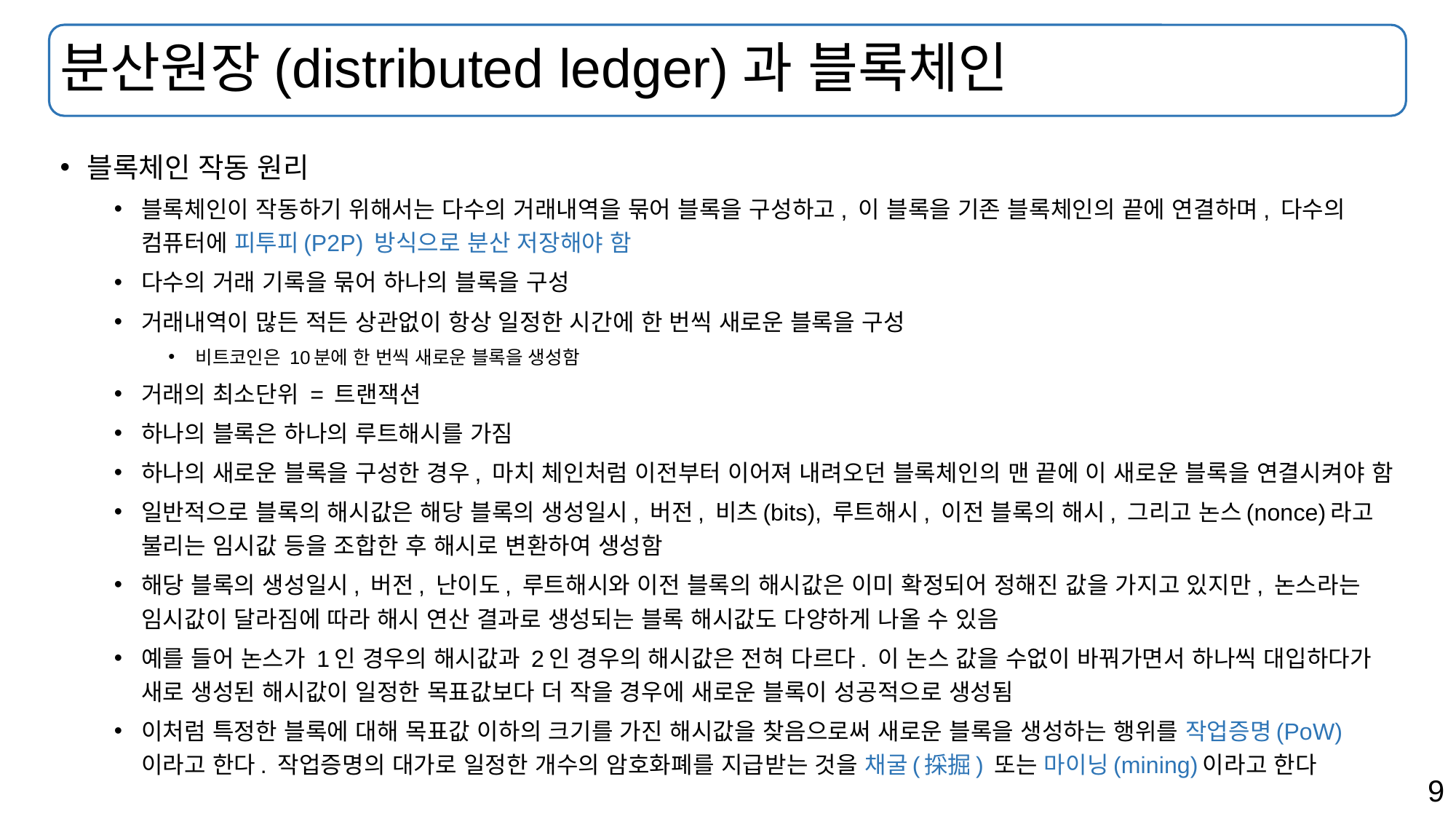

# 분산원장(distributed ledger)과 블록체인
블록체인 작동 원리
블록체인이 작동하기 위해서는 다수의 거래내역을 묶어 블록을 구성하고, 이 블록을 기존 블록체인의 끝에 연결하며, 다수의 컴퓨터에 피투피(P2P) 방식으로 분산 저장해야 함
다수의 거래 기록을 묶어 하나의 블록을 구성
거래내역이 많든 적든 상관없이 항상 일정한 시간에 한 번씩 새로운 블록을 구성
비트코인은 10분에 한 번씩 새로운 블록을 생성함
거래의 최소단위 = 트랜잭션
하나의 블록은 하나의 루트해시를 가짐
하나의 새로운 블록을 구성한 경우, 마치 체인처럼 이전부터 이어져 내려오던 블록체인의 맨 끝에 이 새로운 블록을 연결시켜야 함
일반적으로 블록의 해시값은 해당 블록의 생성일시, 버전, 비츠(bits), 루트해시, 이전 블록의 해시, 그리고 논스(nonce)라고 불리는 임시값 등을 조합한 후 해시로 변환하여 생성함
해당 블록의 생성일시, 버전, 난이도, 루트해시와 이전 블록의 해시값은 이미 확정되어 정해진 값을 가지고 있지만, 논스라는 임시값이 달라짐에 따라 해시 연산 결과로 생성되는 블록 해시값도 다양하게 나올 수 있음
예를 들어 논스가 1인 경우의 해시값과 2인 경우의 해시값은 전혀 다르다. 이 논스 값을 수없이 바꿔가면서 하나씩 대입하다가 새로 생성된 해시값이 일정한 목표값보다 더 작을 경우에 새로운 블록이 성공적으로 생성됨
이처럼 특정한 블록에 대해 목표값 이하의 크기를 가진 해시값을 찾음으로써 새로운 블록을 생성하는 행위를 작업증명(PoW)이라고 한다. 작업증명의 대가로 일정한 개수의 암호화폐를 지급받는 것을 채굴(採掘) 또는 마이닝(mining)이라고 한다